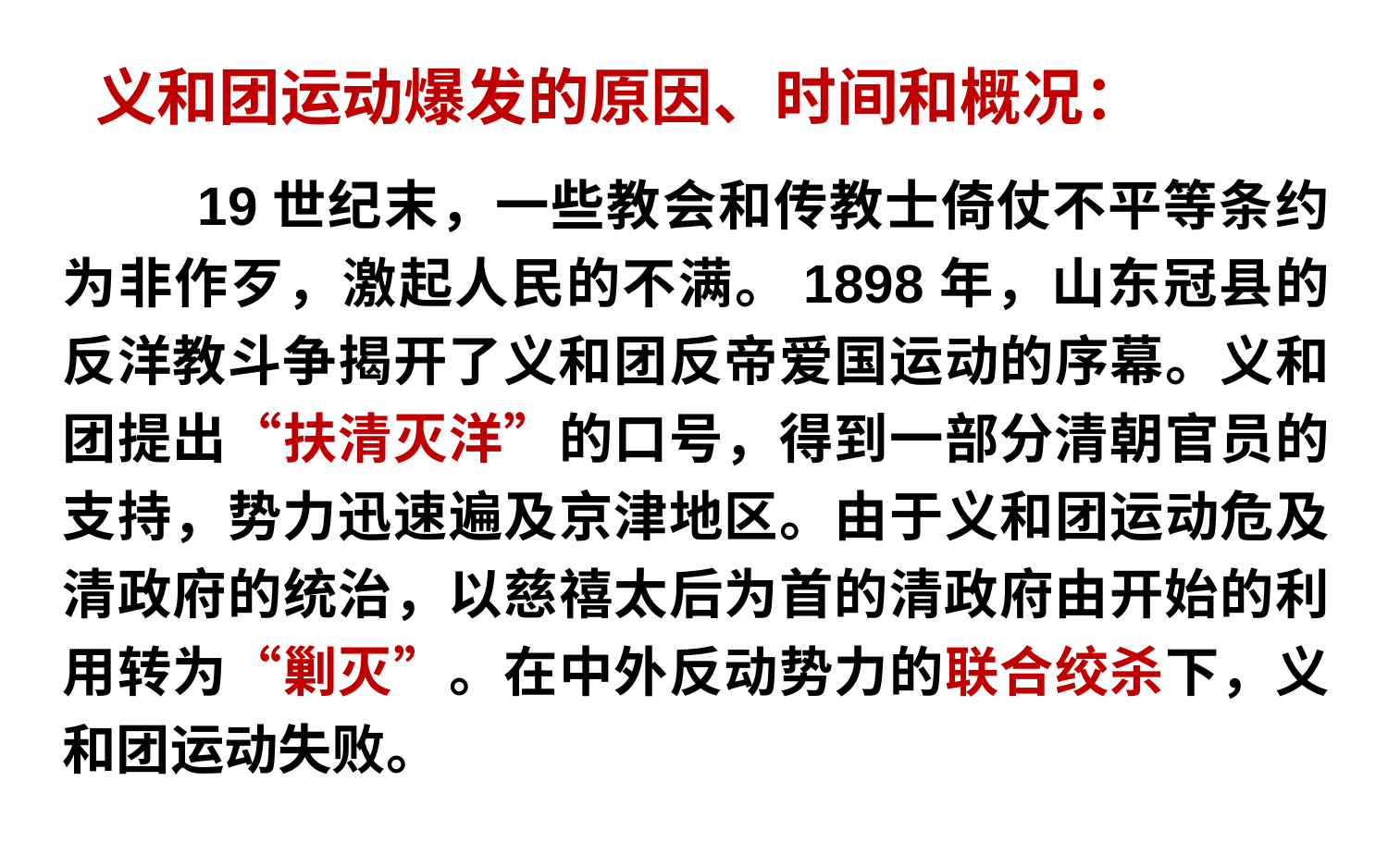

义和团运动爆发的原因、时间和概况：
        19世纪末，一些教会和传教士倚仗不平等条约为非作歹，激起人民的不满。1898年，山东冠县的反洋教斗争揭开了义和团反帝爱国运动的序幕。义和团提出“扶清灭洋”的口号，得到一部分清朝官员的支持，势力迅速遍及京津地区。由于义和团运动危及清政府的统治，以慈禧太后为首的清政府由开始的利用转为“剿灭”。在中外反动势力的联合绞杀下，义和团运动失败。